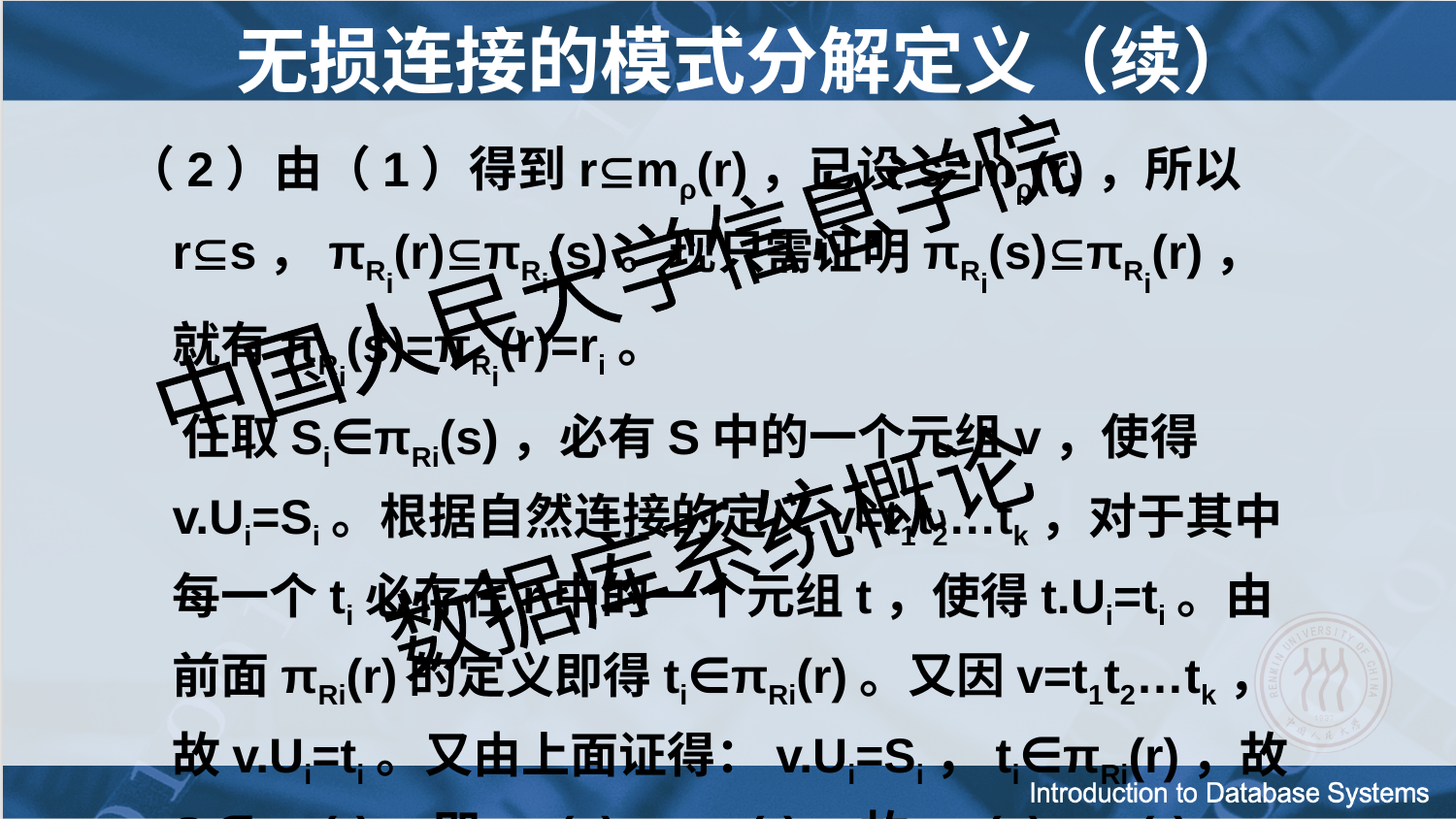

# 无损连接的模式分解定义（续）
（2）由（1）得到r⊆mρ(r)，已设s=mρ(r)，所以r⊆s，πRi(r)⊆πRi(s)。现只需证明πRi(s)⊆πRi(r)，就有πRi(s)=πRi(r)=ri。
    任取Si∈πRi(s)，必有S中的一个元组v，使得v.Ui=Si。根据自然连接的定义v=t1t2…tk，对于其中每一个ti必存在r中的一个元组t，使得t.Ui=ti。由前面πRi(r)的定义即得ti∈πRi(r)。又因v=t1t2…tk，故v.Ui=ti。又由上面证得：v.Ui=Si，ti∈πRi(r)，故Si∈πRi(r)。即πRi(s) ⊆ πRi(r)。故πRi(s)=πRi(r)。